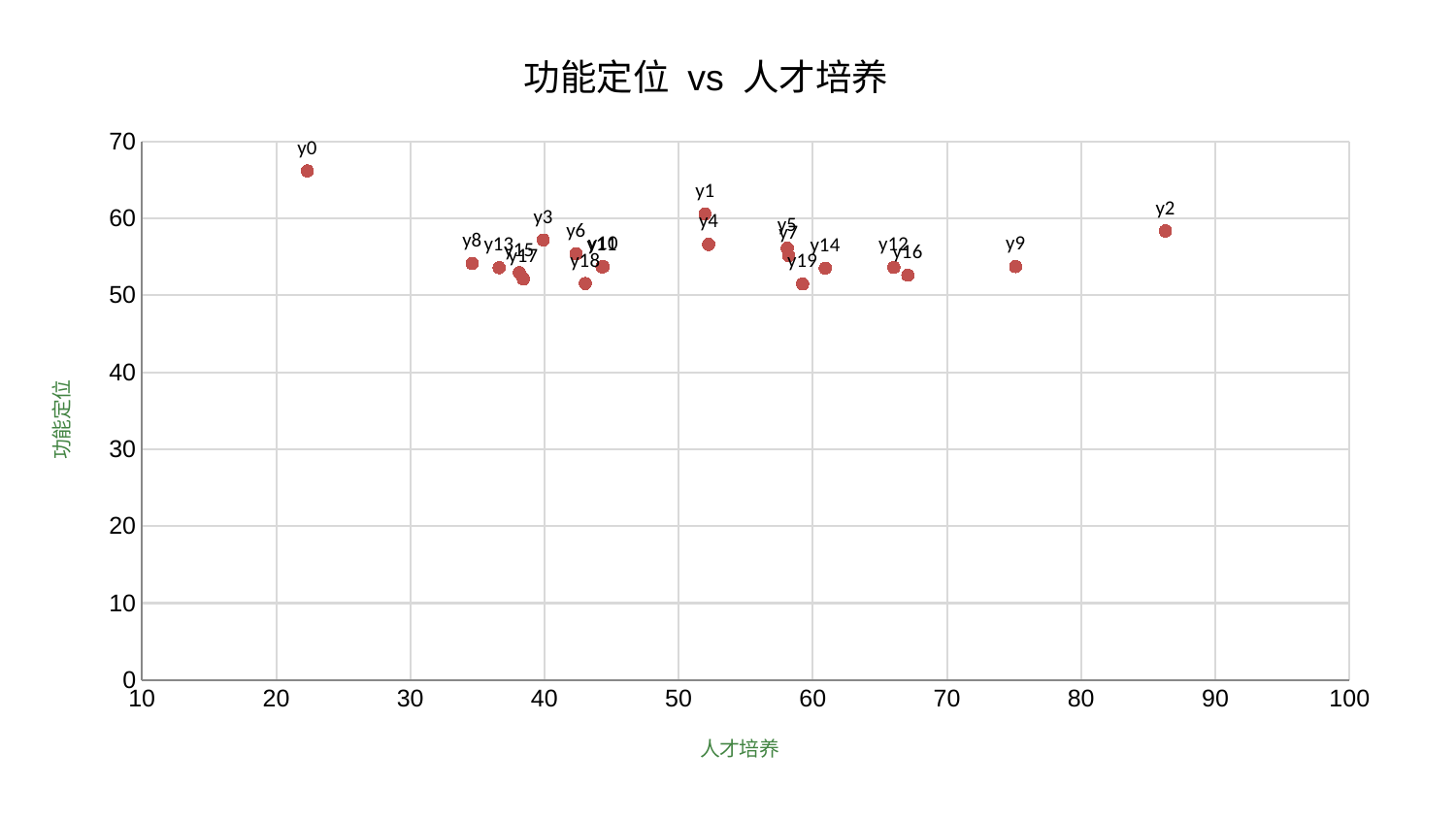

### Chart: 功能定位 vs 人才培养

| Category | 功能定位 |
|---|---|
237